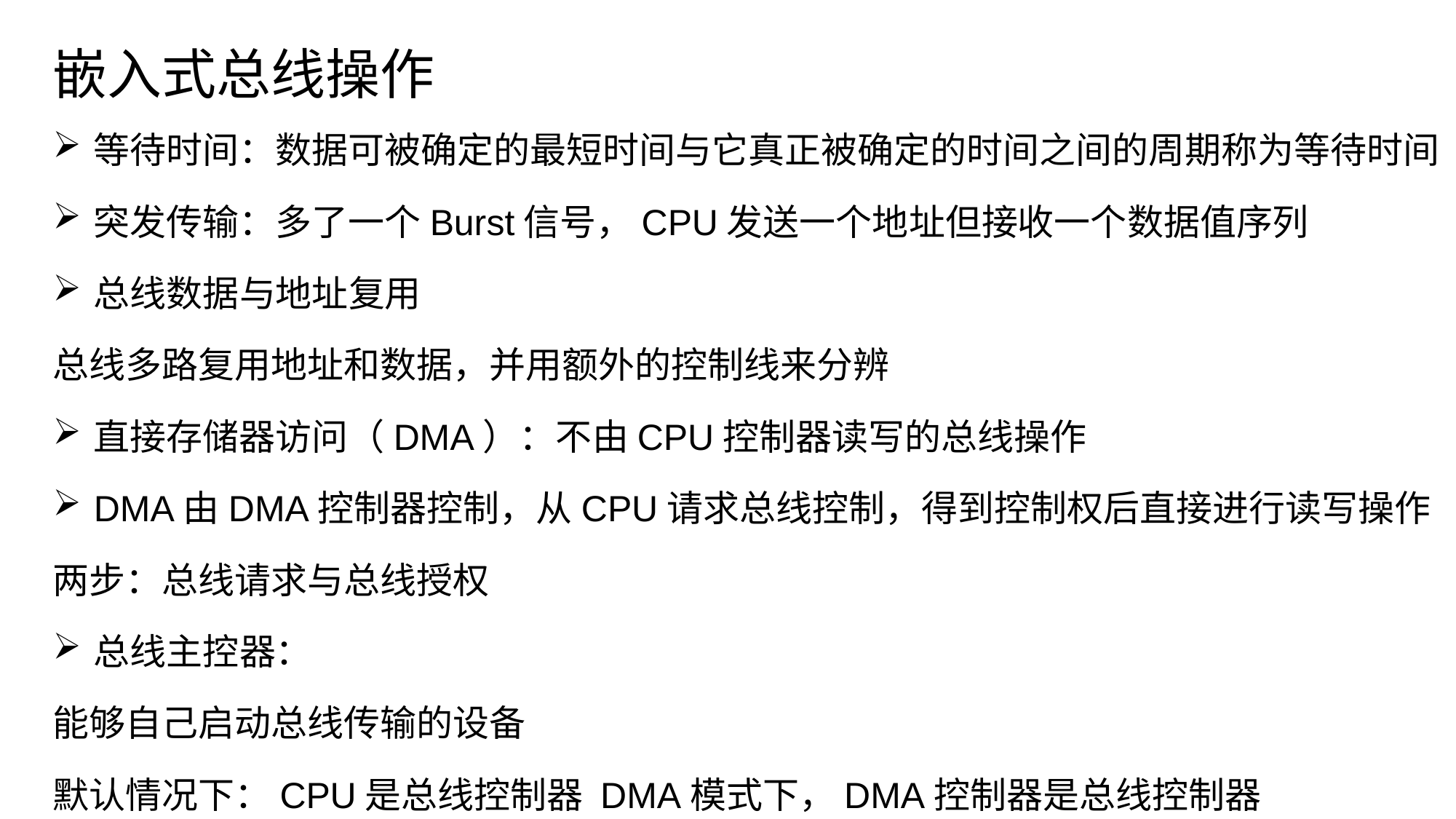

# 嵌入式总线操作
等待时间：数据可被确定的最短时间与它真正被确定的时间之间的周期称为等待时间
突发传输：多了一个Burst信号，CPU发送一个地址但接收一个数据值序列
总线数据与地址复用
总线多路复用地址和数据，并用额外的控制线来分辨
直接存储器访问（DMA）：不由CPU控制器读写的总线操作
DMA由DMA控制器控制，从CPU请求总线控制，得到控制权后直接进行读写操作
两步：总线请求与总线授权
总线主控器：
能够自己启动总线传输的设备
默认情况下：CPU是总线控制器 DMA模式下，DMA控制器是总线控制器

64